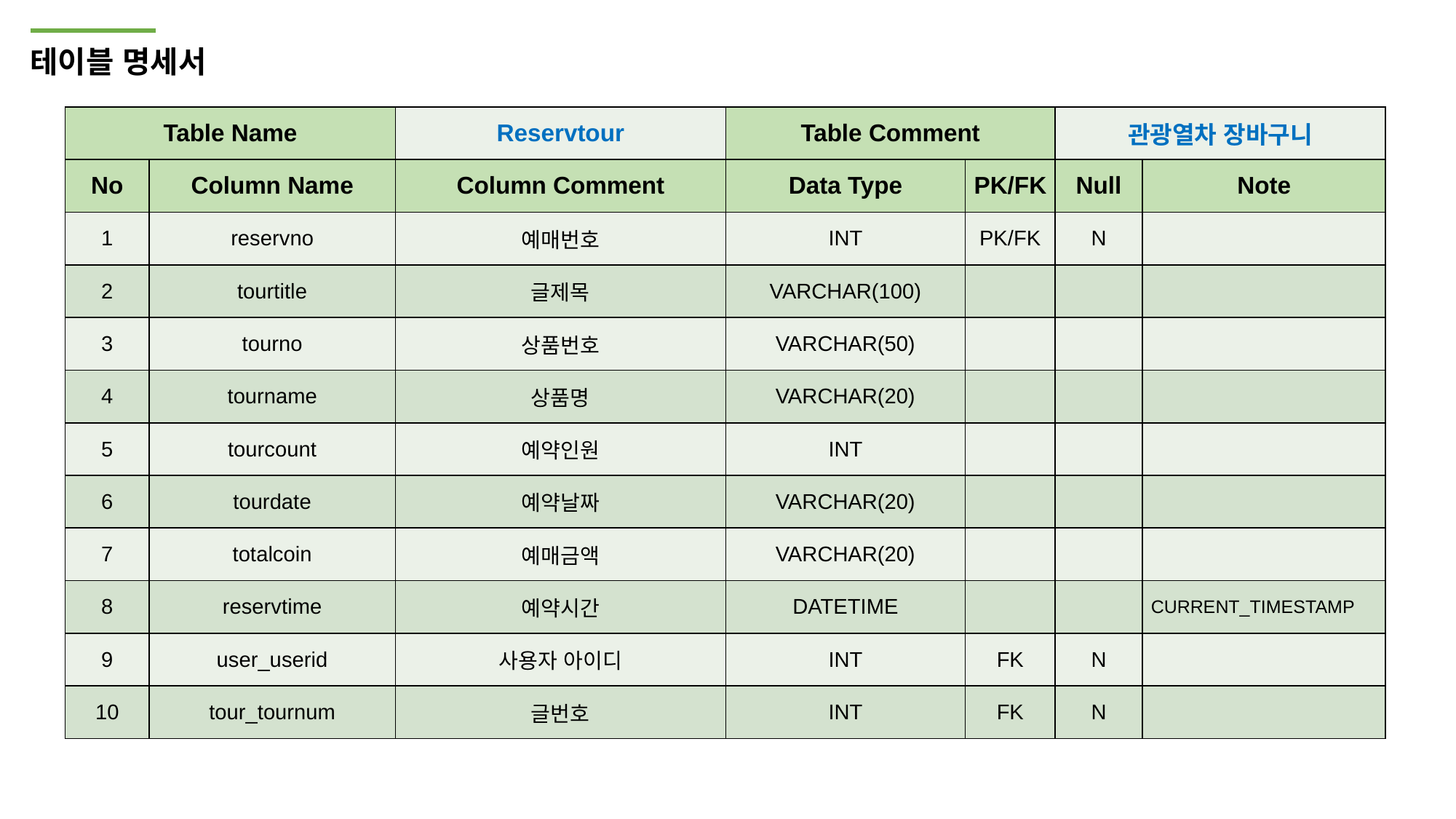

테이블 명세서
| Table Name |  | Reservtour | Table Comment |  | 관광열차 장바구니 |  |
| --- | --- | --- | --- | --- | --- | --- |
| No | Column Name | Column Comment | Data Type | PK/FK | Null | Note |
| 1 | reservno | 예매번호 | INT | PK/FK | N |  |
| 2 | tourtitle | 글제목 | VARCHAR(100) |  |  |  |
| 3 | tourno | 상품번호 | VARCHAR(50) |  |  |  |
| 4 | tourname | 상품명 | VARCHAR(20) |  |  |  |
| 5 | tourcount | 예약인원 | INT |  |  |  |
| 6 | tourdate | 예약날짜 | VARCHAR(20) |  |  |  |
| 7 | totalcoin | 예매금액 | VARCHAR(20) |  |  |  |
| 8 | reservtime | 예약시간 | DATETIME |  |  | CURRENT\_TIMESTAMP |
| 9 | user\_userid | 사용자 아이디 | INT | FK | N |  |
| 10 | tour\_tournum | 글번호 | INT | FK | N |  |